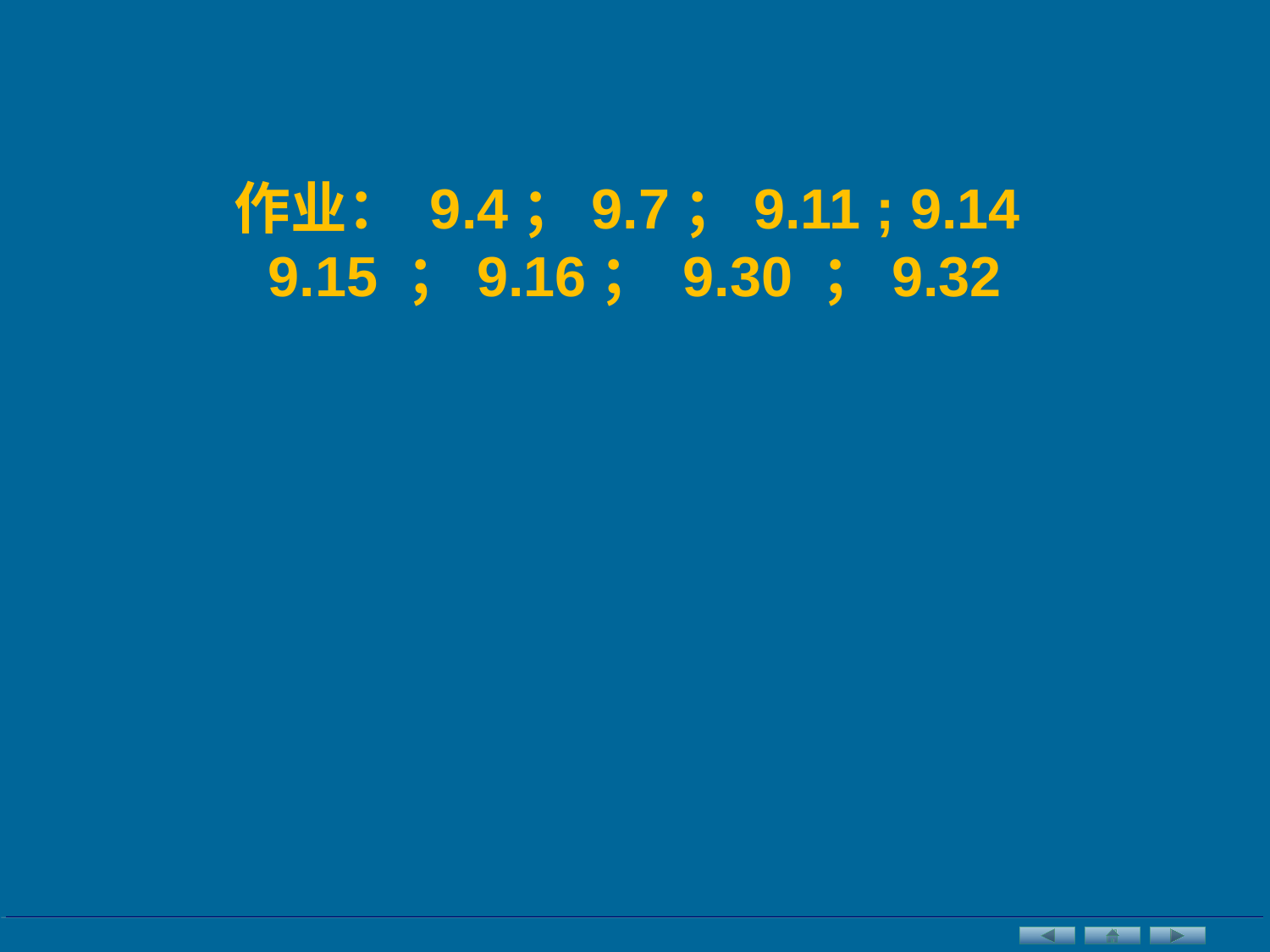

作业： 9.4；9.7；9.11 ; 9.14
9.15 ；9.16； 9.30 ；9.32